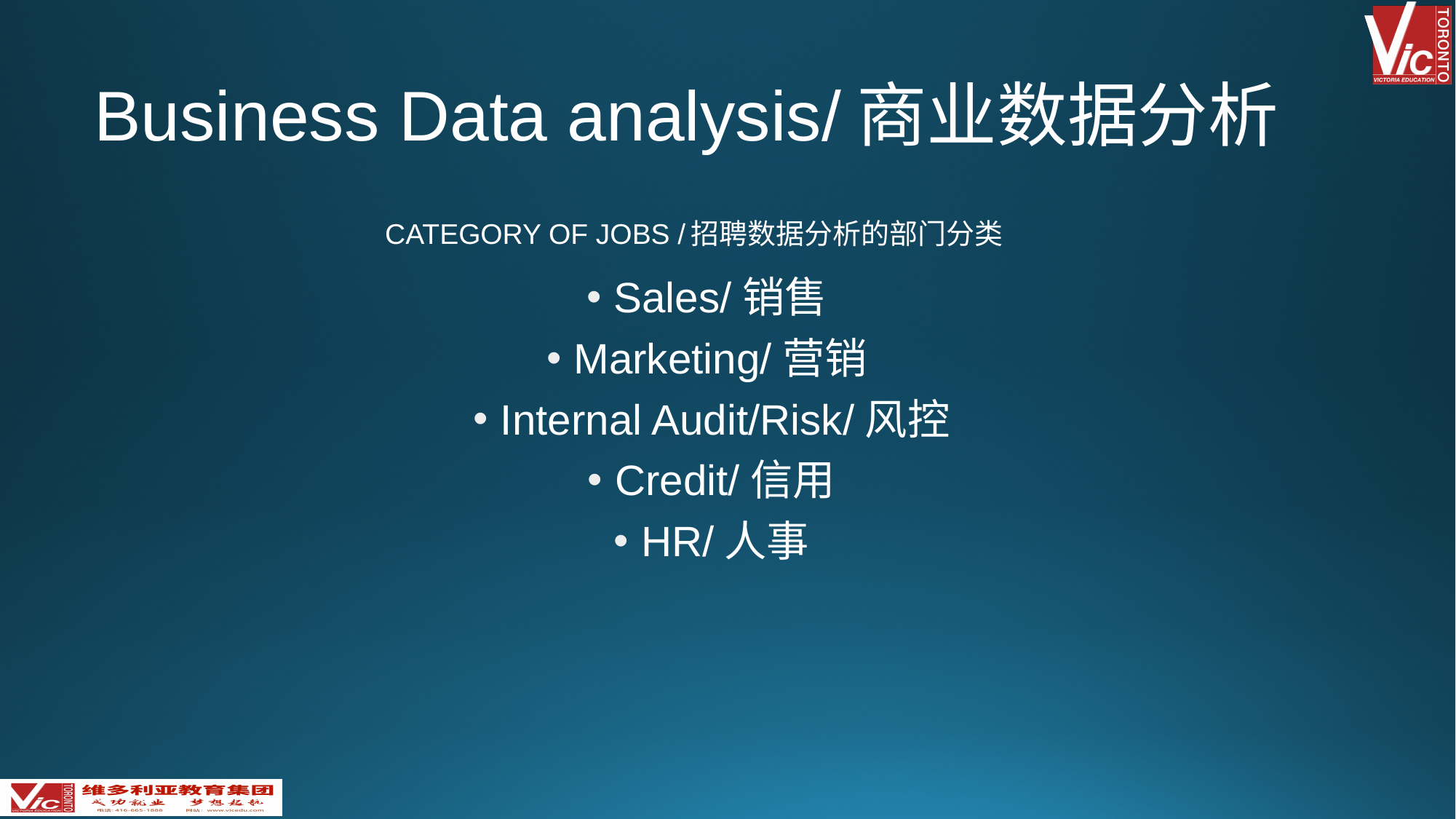

# Business Data analysis/商业数据分析
Category of jobs /招聘数据分析的部门分类
Sales/销售
Marketing/营销
Internal Audit/Risk/风控
Credit/信用
HR/人事